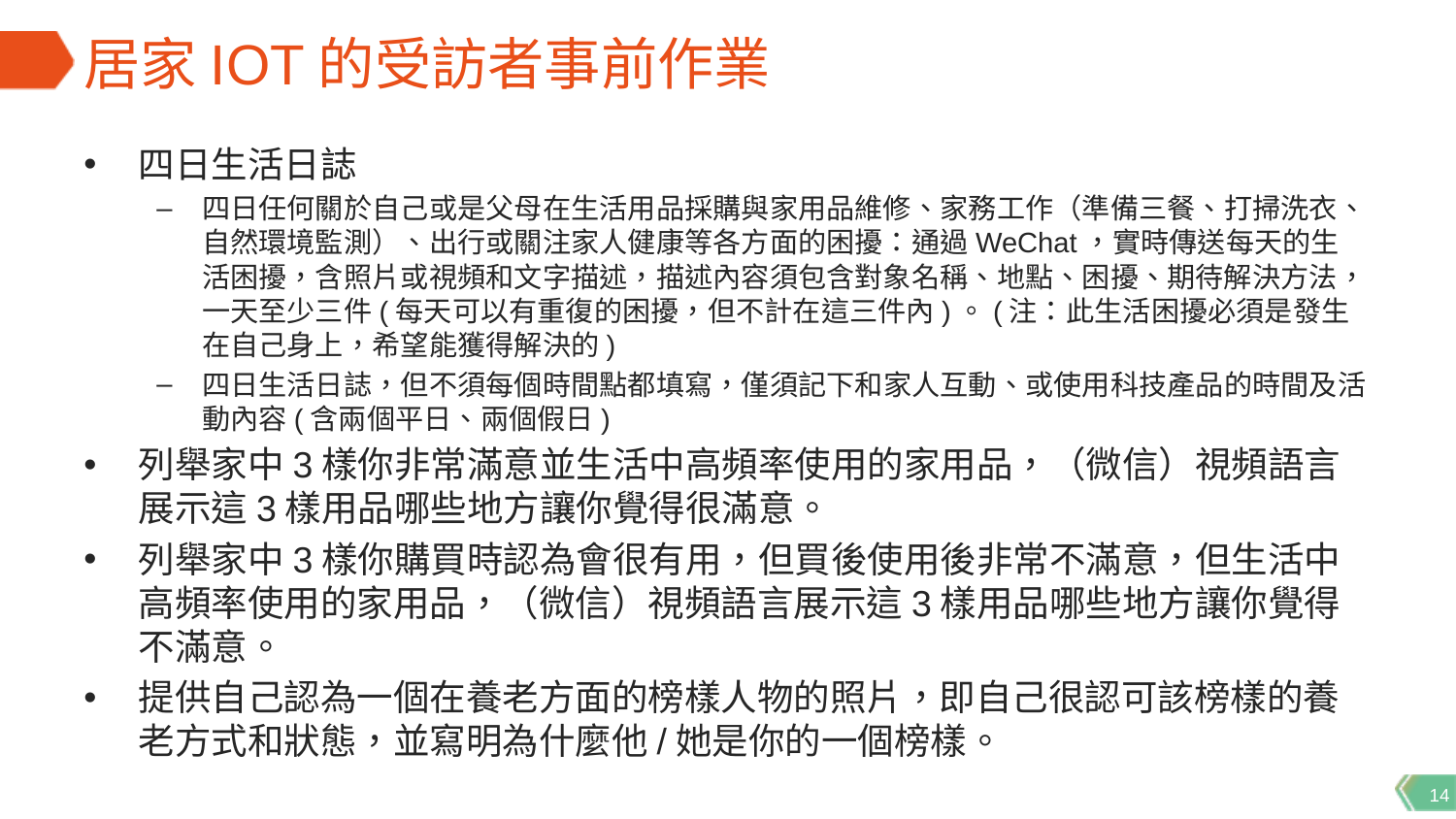

# 居家IOT的受訪者事前作業
四日生活日誌
四日任何關於自己或是父母在生活用品採購與家用品維修、家務工作（準備三餐、打掃洗衣、自然環境監測）、出行或關注家人健康等各方面的困擾：通過WeChat，實時傳送每天的生活困擾，含照片或視頻和文字描述，描述內容須包含對象名稱、地點、困擾、期待解決方法，一天至少三件(每天可以有重復的困擾，但不計在這三件內)。(注：此生活困擾必須是發生在自己身上，希望能獲得解決的)
四日生活日誌，但不須每個時間點都填寫，僅須記下和家人互動、或使用科技產品的時間及活動內容(含兩個平日、兩個假日)
列舉家中3樣你非常滿意並生活中高頻率使用的家用品，（微信）視頻語言展示這3樣用品哪些地方讓你覺得很滿意。
列舉家中3樣你購買時認為會很有用，但買後使用後非常不滿意，但生活中高頻率使用的家用品，（微信）視頻語言展示這3樣用品哪些地方讓你覺得不滿意。
提供自己認為一個在養老方面的榜樣人物的照片，即自己很認可該榜樣的養老方式和狀態，並寫明為什麼他/她是你的一個榜樣。

14